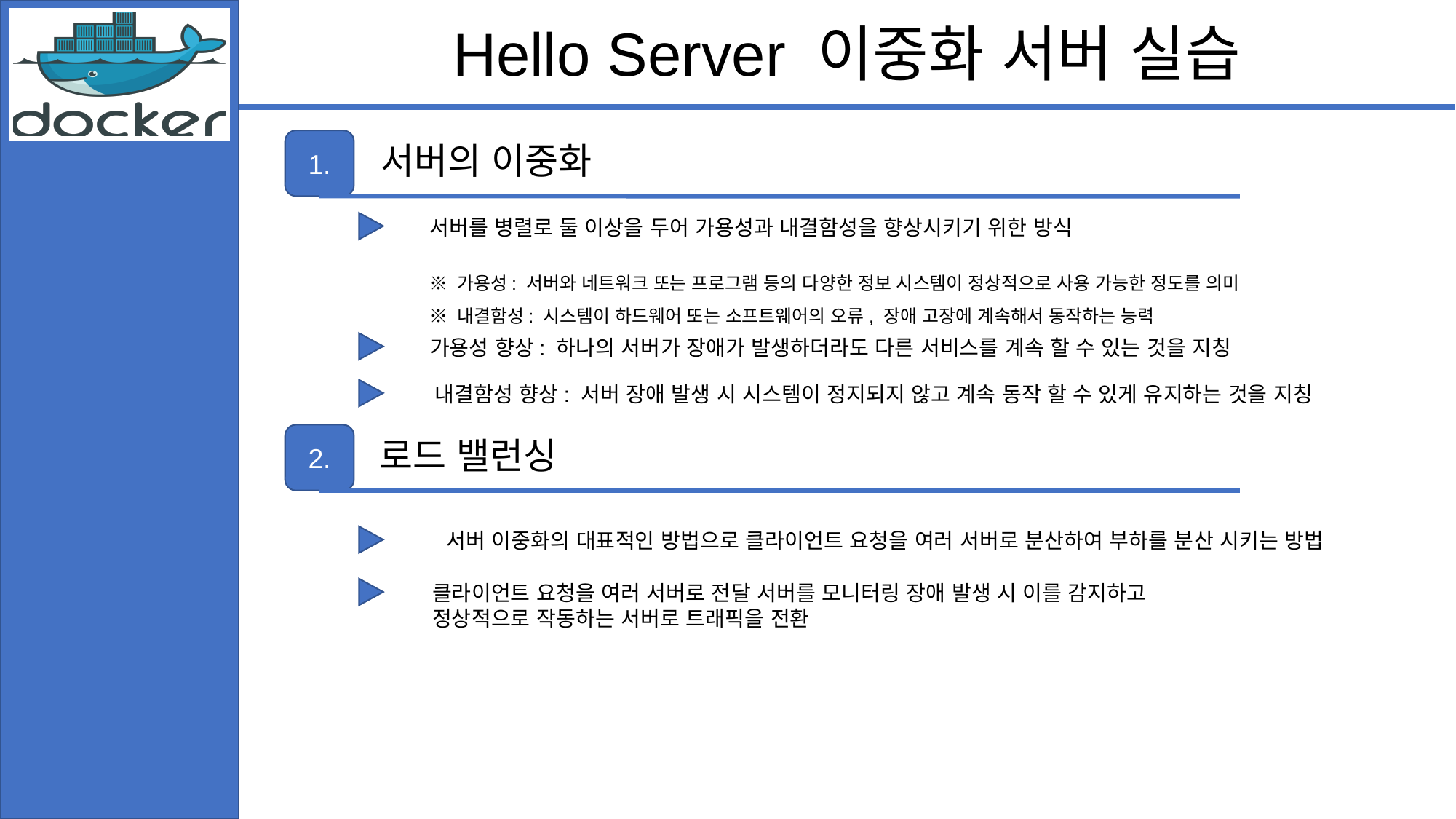

Hello Server 이중화 서버 실습
1.
서버의 이중화
서버를 병렬로 둘 이상을 두어 가용성과 내결함성을 향상시키기 위한 방식

※ 가용성: 서버와 네트워크 또는 프로그램 등의 다양한 정보 시스템이 정상적으로 사용 가능한 정도를 의미
※ 내결함성: 시스템이 하드웨어 또는 소프트웨어의 오류, 장애 고장에 계속해서 동작하는 능력

가용성 향상: 하나의 서버가 장애가 발생하더라도 다른 서비스를 계속 할 수 있는 것을 지칭

내결함성 향상: 서버 장애 발생 시 시스템이 정지되지 않고 계속 동작 할 수 있게 유지하는 것을 지칭

2.
로드 밸런싱
서버 이중화의 대표적인 방법으로 클라이언트 요청을 여러 서버로 분산하여 부하를 분산 시키는 방법

클라이언트 요청을 여러 서버로 전달 서버를 모니터링 장애 발생 시 이를 감지하고
정상적으로 작동하는 서버로 트래픽을 전환